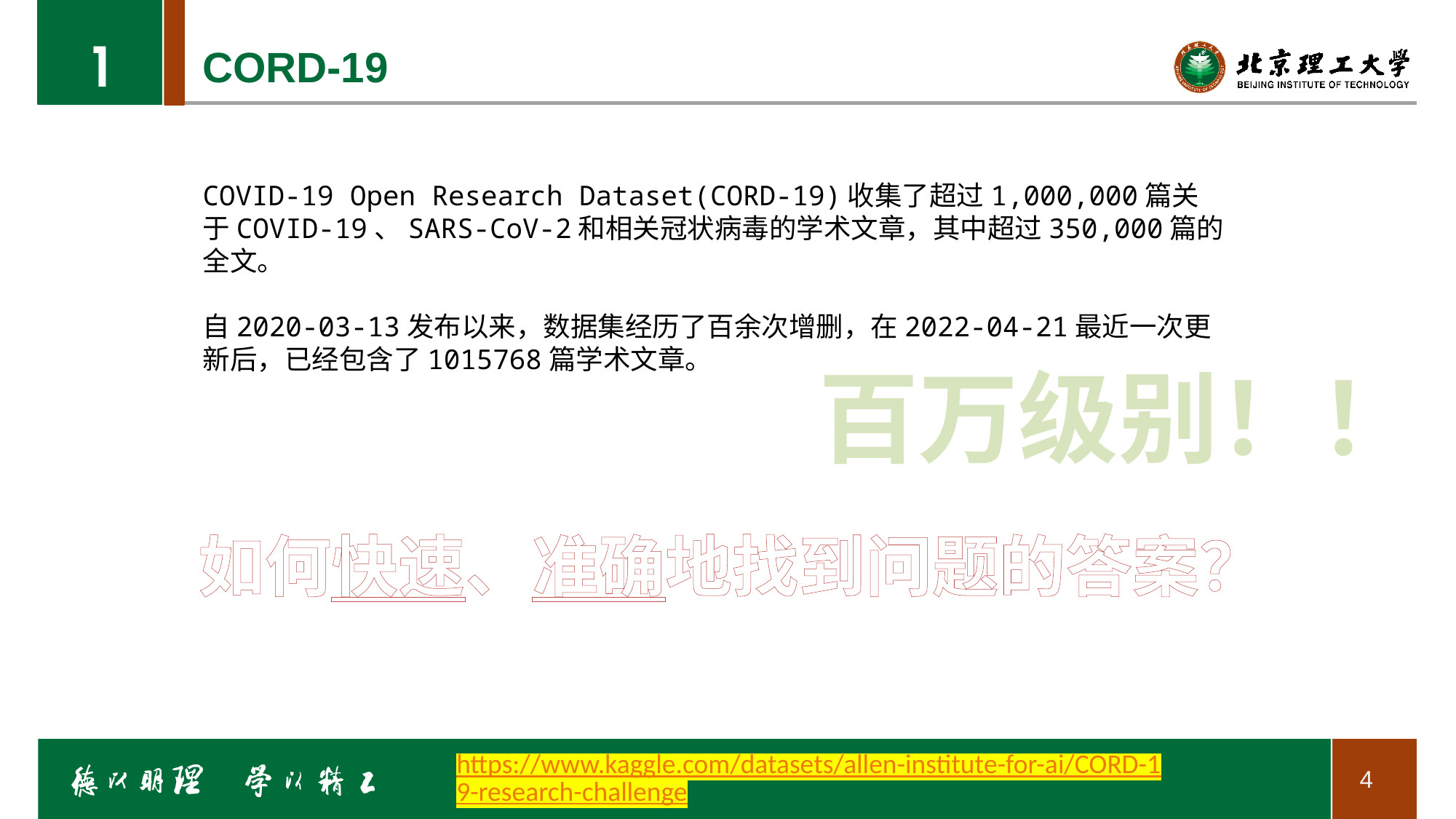

1
# CORD-19
COVID-19 Open Research Dataset(CORD-19)收集了超过1,000,000篇关于COVID-19、SARS-CoV-2和相关冠状病毒的学术文章，其中超过350,000篇的全文。

自2020-03-13发布以来，数据集经历了百余次增删，在2022-04-21最近一次更新后，已经包含了1015768篇学术文章。
百万级别！！
如何快速、准确地找到问题的答案？
https://www.kaggle.com/datasets/allen-institute-for-ai/CORD-19-research-challenge
4